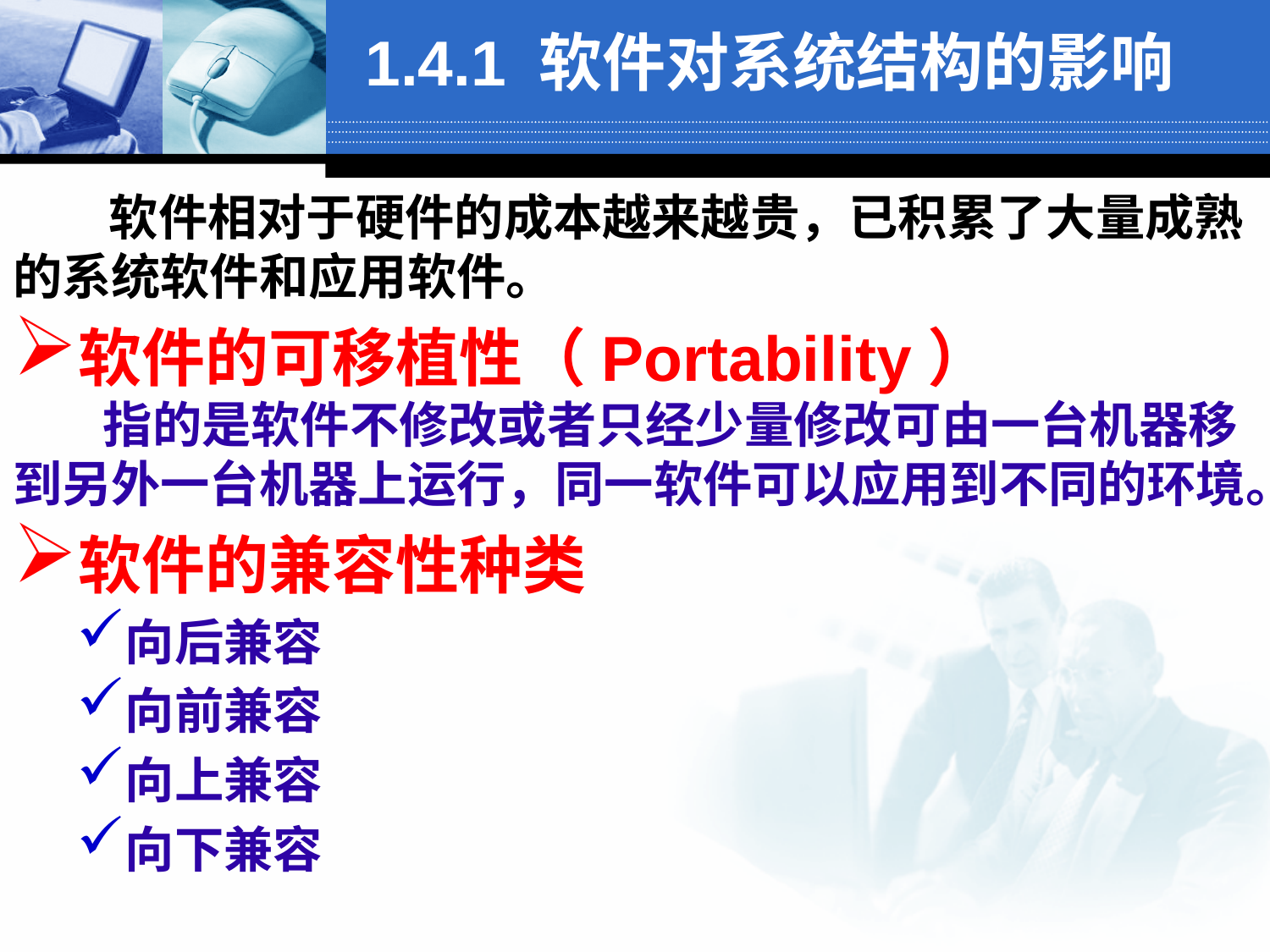

1.4.1 软件对系统结构的影响
    软件相对于硬件的成本越来越贵，已积累了大量成熟的系统软件和应用软件。
软件的可移植性（Portability）
       指的是软件不修改或者只经少量修改可由一台机器移到另外一台机器上运行，同一软件可以应用到不同的环境。
软件的兼容性种类
向后兼容
向前兼容
向上兼容
向下兼容